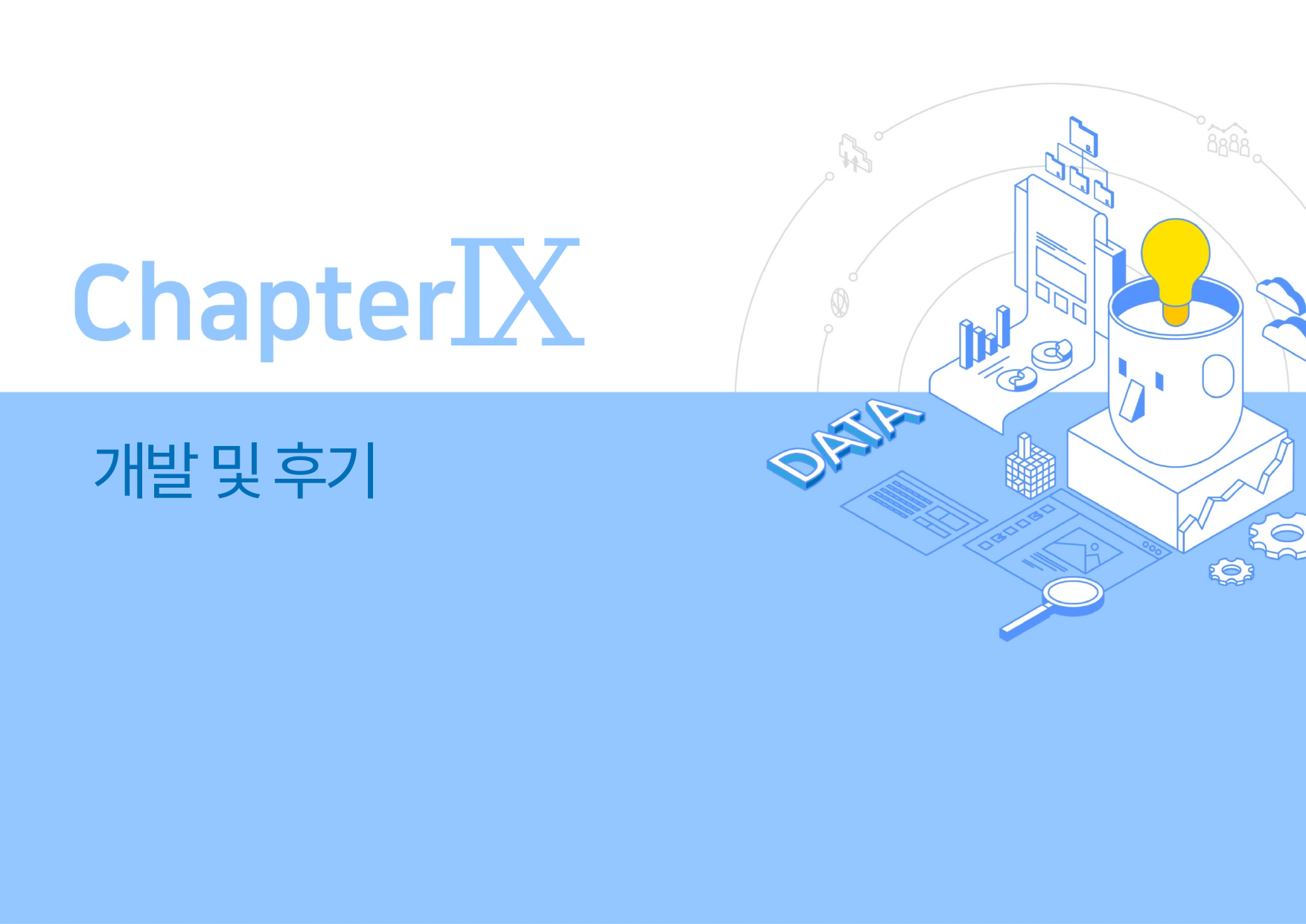

Ⅸ
개발 및 후기
1. 시연
2. 개발 후기